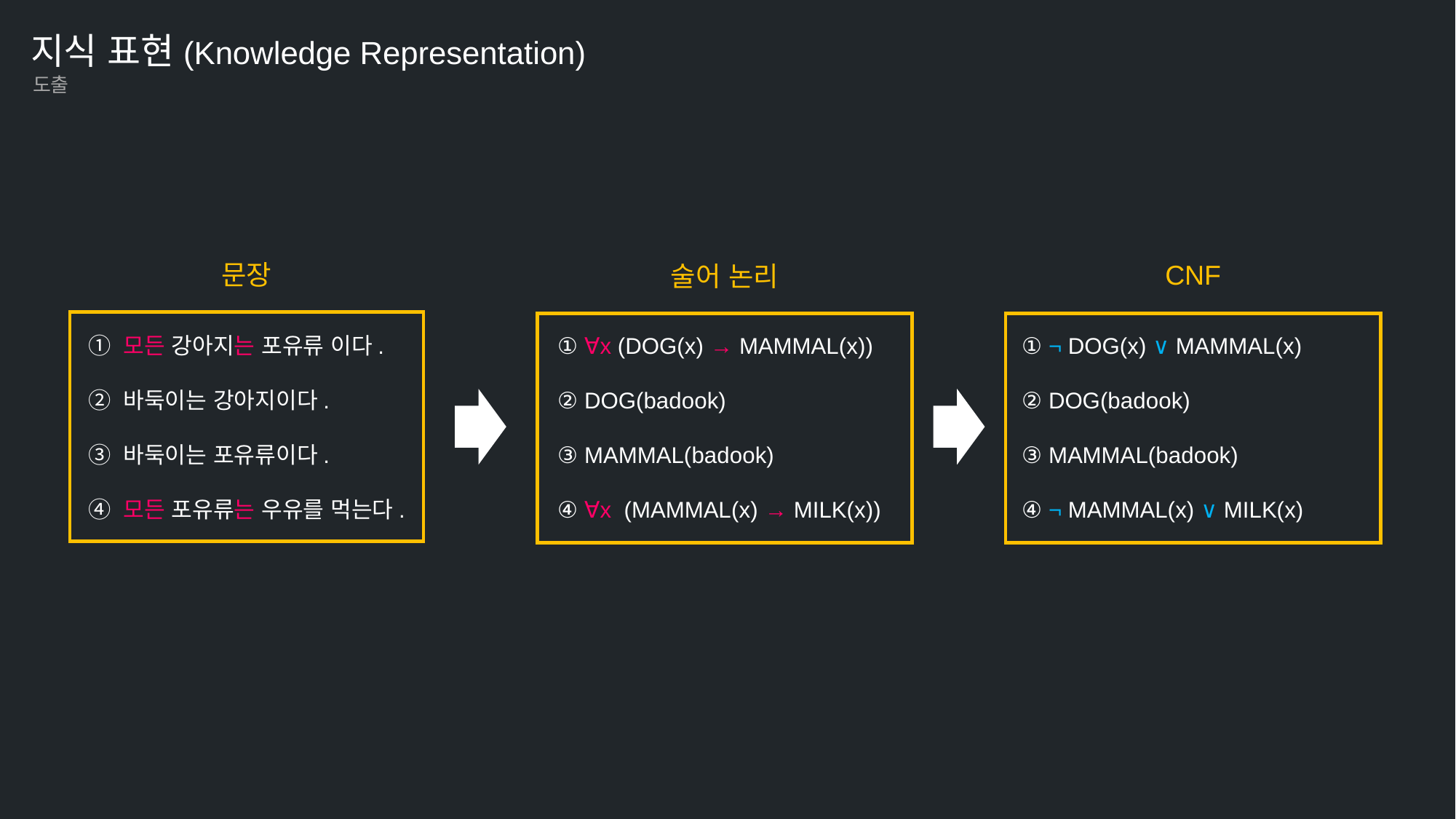

지식 표현(Knowledge Representation)
도출
문장
CNF
술어 논리

① 모든 강아지는 포유류 이다.

② 바둑이는 강아지이다.

③ 바둑이는 포유류이다.

④ 모든 포유류는 우유를 먹는다.
① ∀x (DOG(x) → MAMMAL(x))

② DOG(badook)

③ MAMMAL(badook)

④ ∀x  (MAMMAL(x) → MILK(x))
① ¬ DOG(x) ∨ MAMMAL(x)

② DOG(badook)

③ MAMMAL(badook)

④ ¬ MAMMAL(x) ∨ MILK(x)